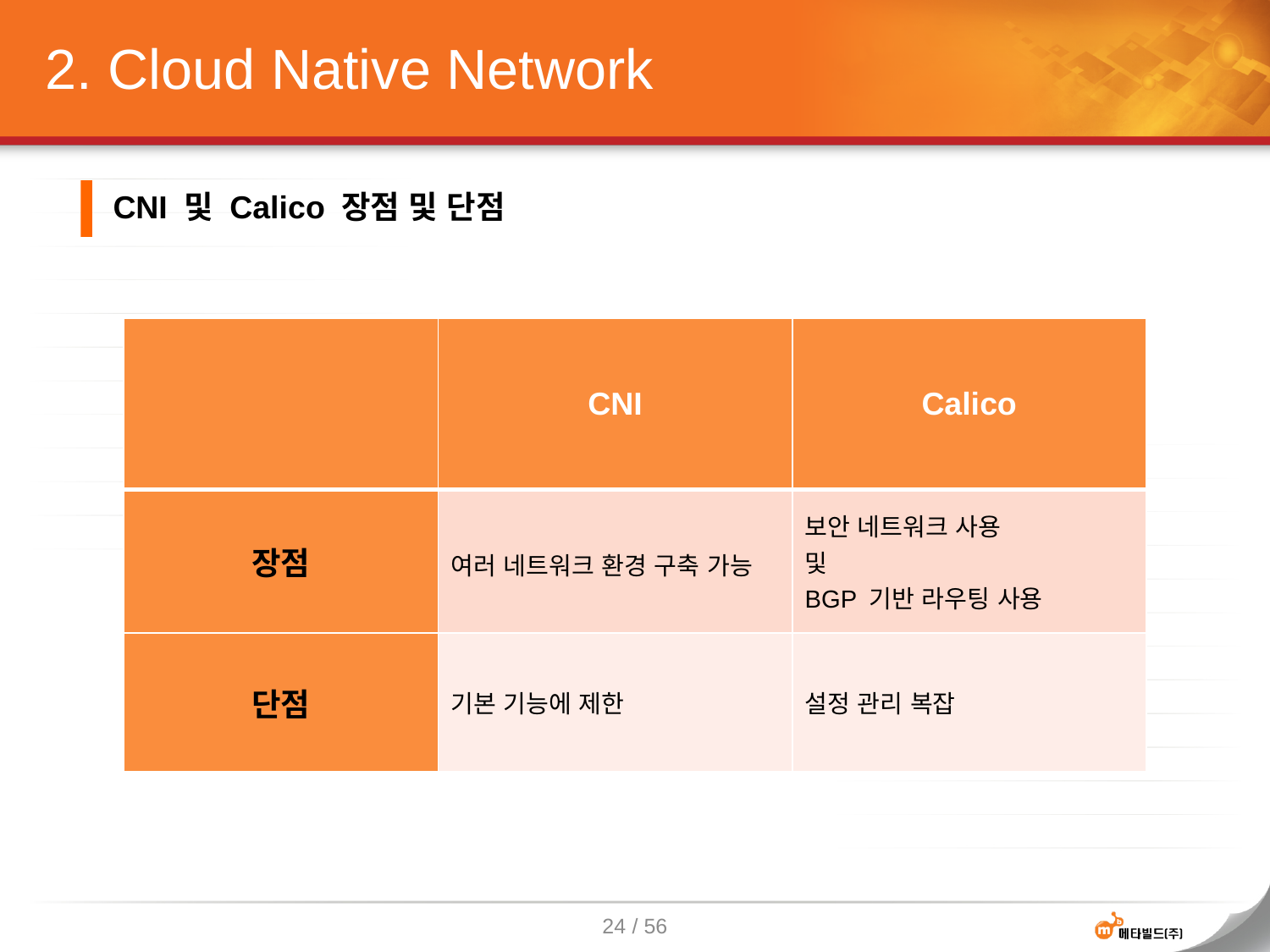

# 2. Cloud Native Network

CNI 및 Calico 장점 및 단점
|  | CNI | Calico |
| --- | --- | --- |
| 장점 | 여러 네트워크 환경 구축 가능 | 보안 네트워크 사용 및 BGP 기반 라우팅 사용 |
| 단점 | 기본 기능에 제한 | 설정 관리 복잡 |
24 / 56